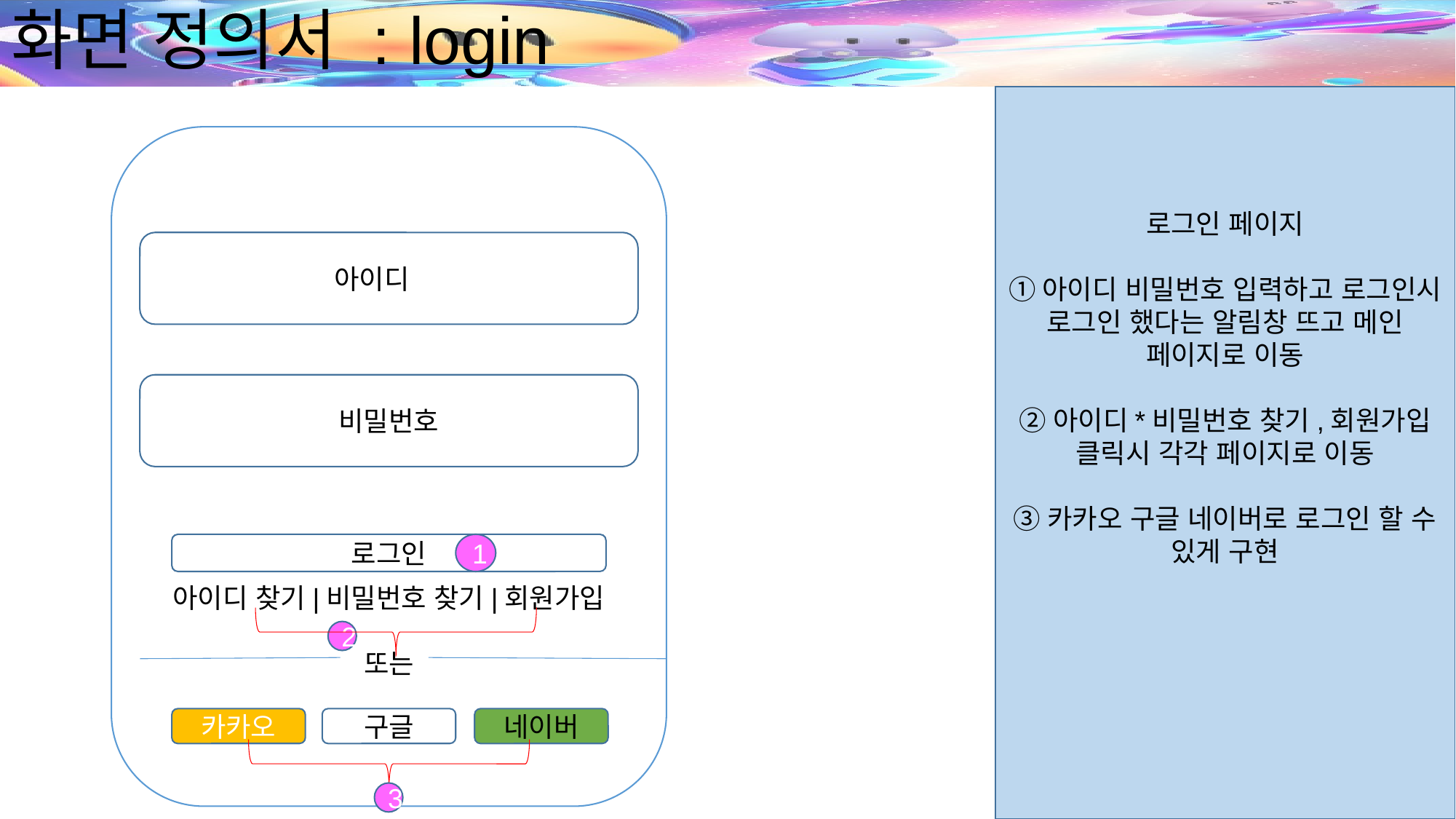

# 화면 정의서 : login

로그인 페이지

①아이디 비밀번호 입력하고 로그인시 로그인 했다는 알림창 뜨고 메인 페이지로 이동

②아이디*비밀번호 찾기,회원가입 클릭시 각각 페이지로 이동

③카카오 구글 네이버로 로그인 할 수 있게 구현

아이디 찾기|비밀번호 찾기|회원가입

또는
아이디
비밀번호

로그인
1
2

카카오
구글
네이버
3